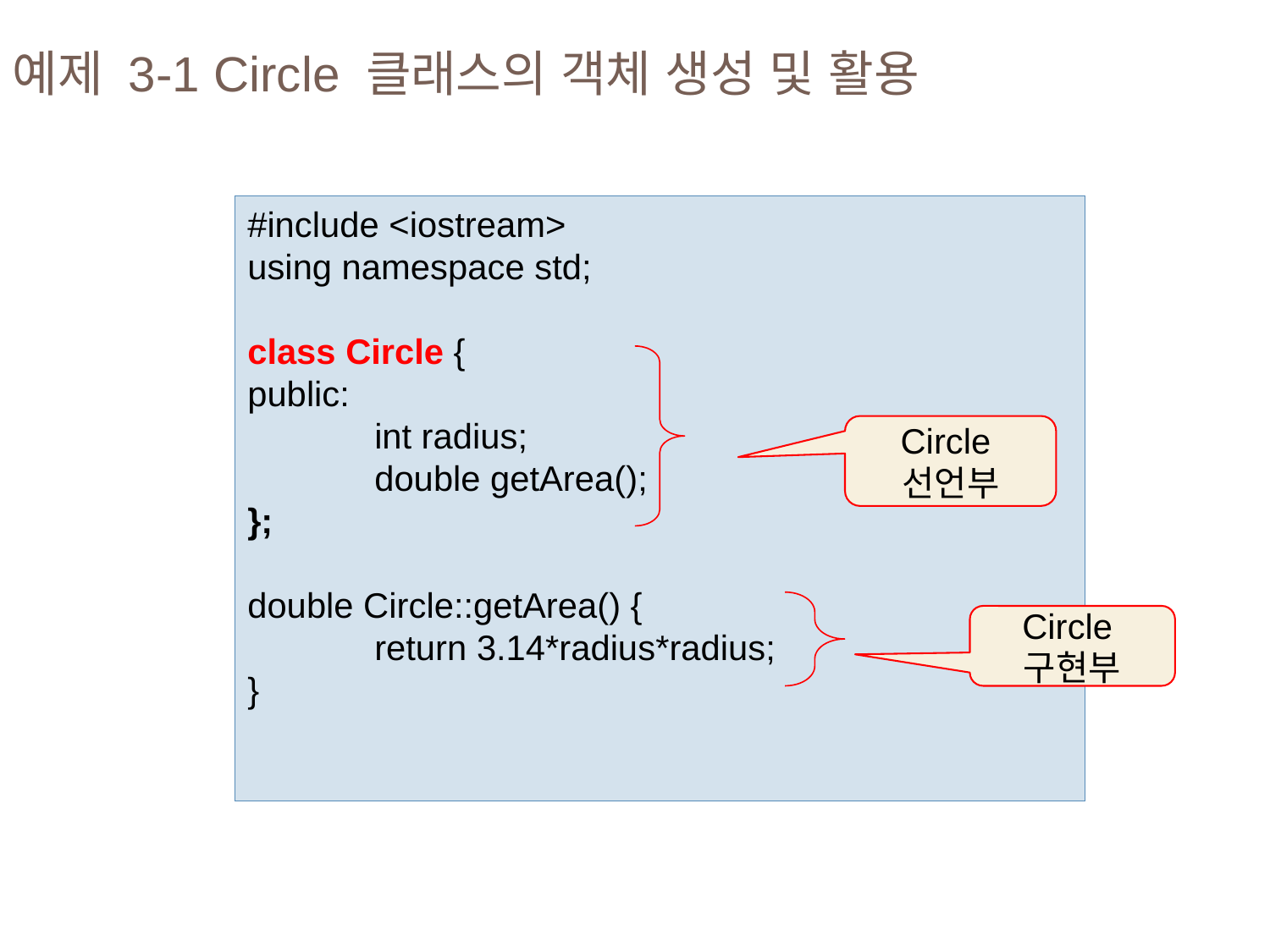

예제 3-1 Circle 클래스의 객체 생성 및 활용
#include <iostream>
using namespace std;

class Circle {
public:
	int radius;
	double getArea();
};

double Circle::getArea() {
	return 3.14*radius*radius;
}

Circle
선언부

Circle
구현부
5